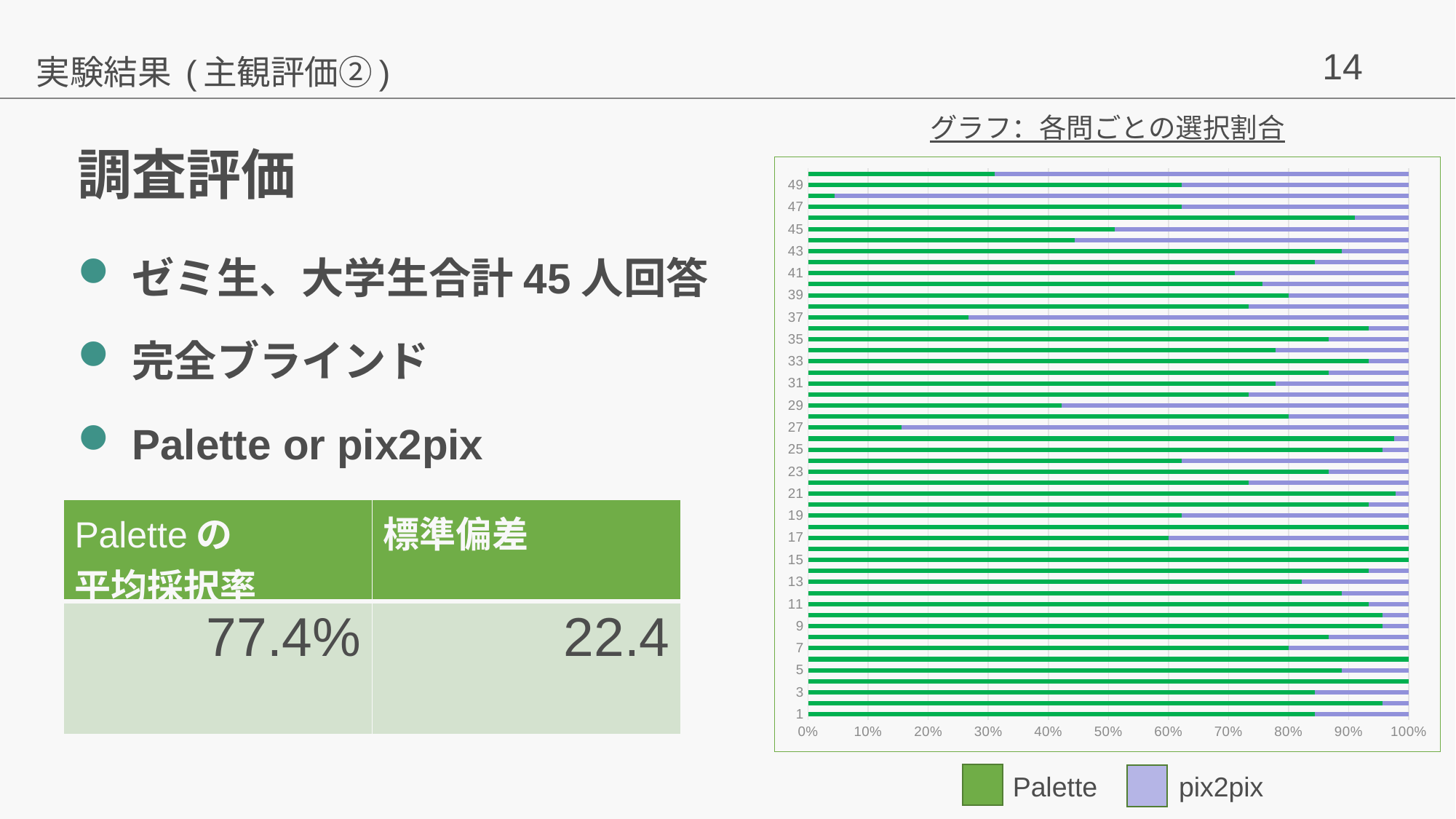

実験結果 (主観評価②)
グラフ：各問ごとの選択割合
# 調査評価

### Chart

| Category | palette | pix2pix |
|---|---|---|
ゼミ生、大学生合計45人回答
完全ブラインド
Palette or pix2pix

| Paletteの 平均採択率 | 標準偏差 |
| --- | --- |
| 77.4% | 22.4 |

Palette
pix2pix